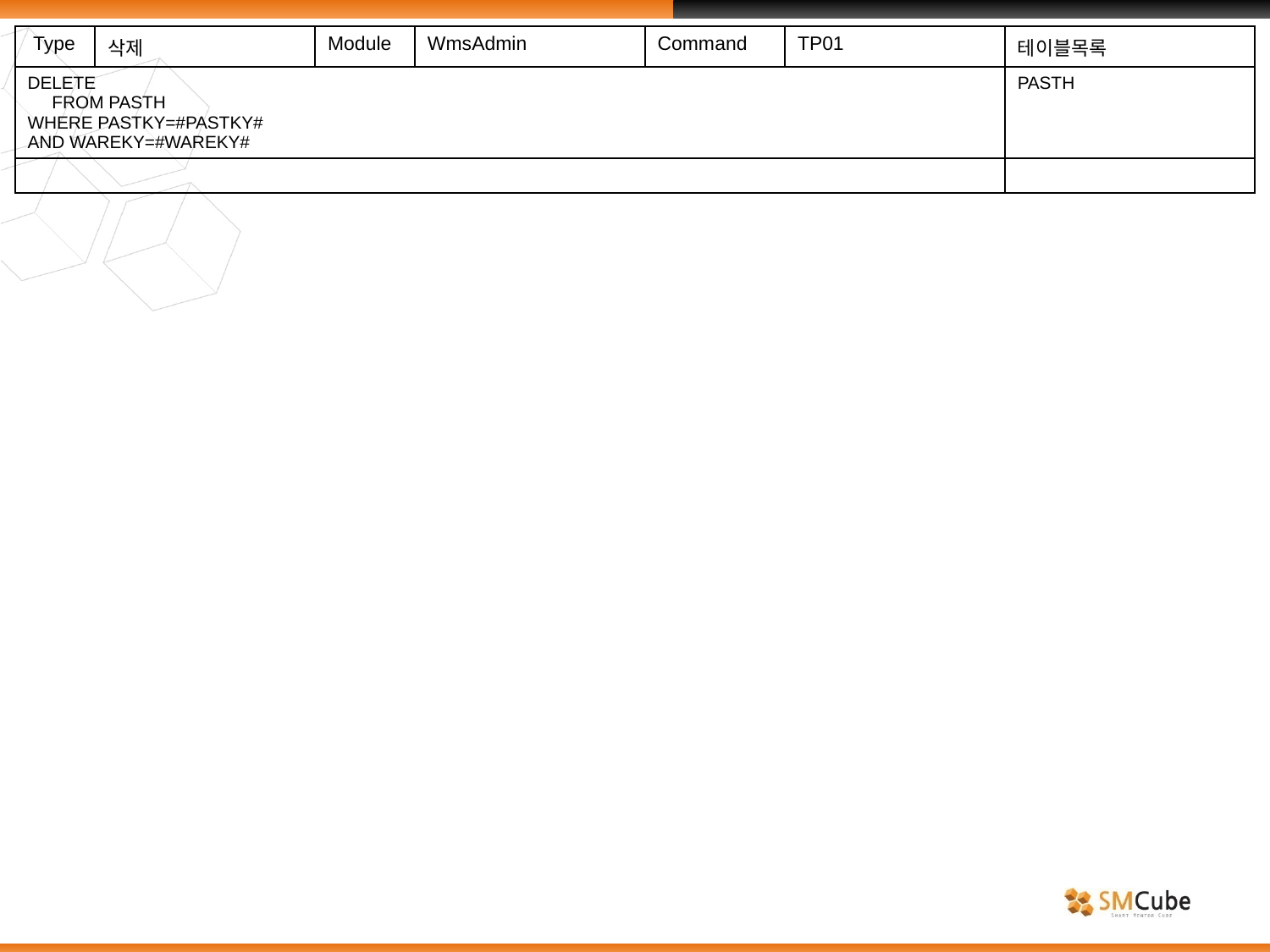

| Type | 삭제 | Module | WmsAdmin | Command | TP01 | 테이블목록 |
| --- | --- | --- | --- | --- | --- | --- |
| DELETE FROM PASTH WHERE PASTKY=#PASTKY# AND WAREKY=#WAREKY# |  |  |  |  |  | PASTH |
|  |  |  |  |  |  |  |